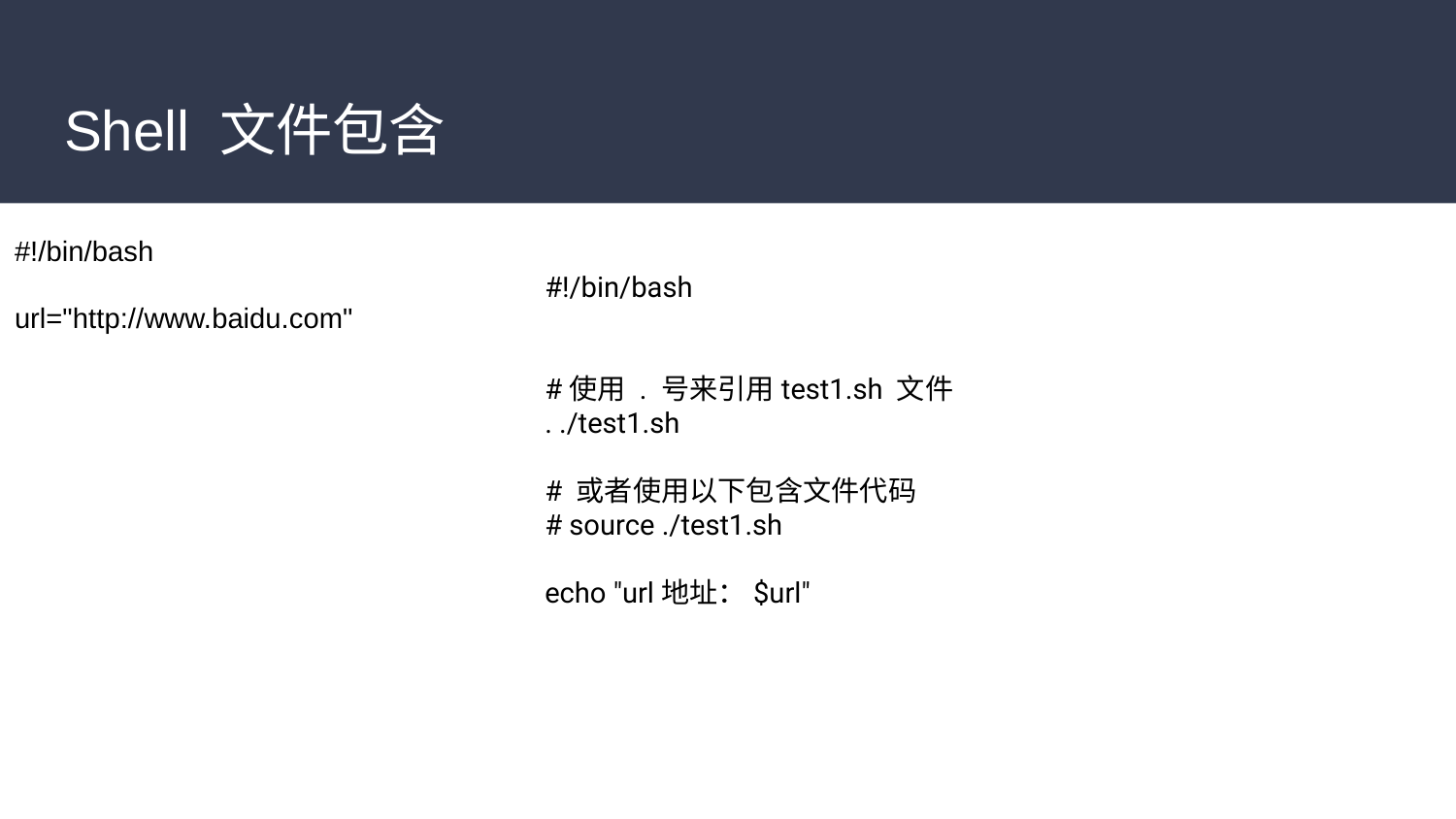

# Shell 文件包含
#!/bin/bash

url="http://www.baidu.com"

#!/bin/bash

#使用 . 号来引用test1.sh 文件
. ./test1.sh

# 或者使用以下包含文件代码
# source ./test1.sh

echo "url地址：$url"